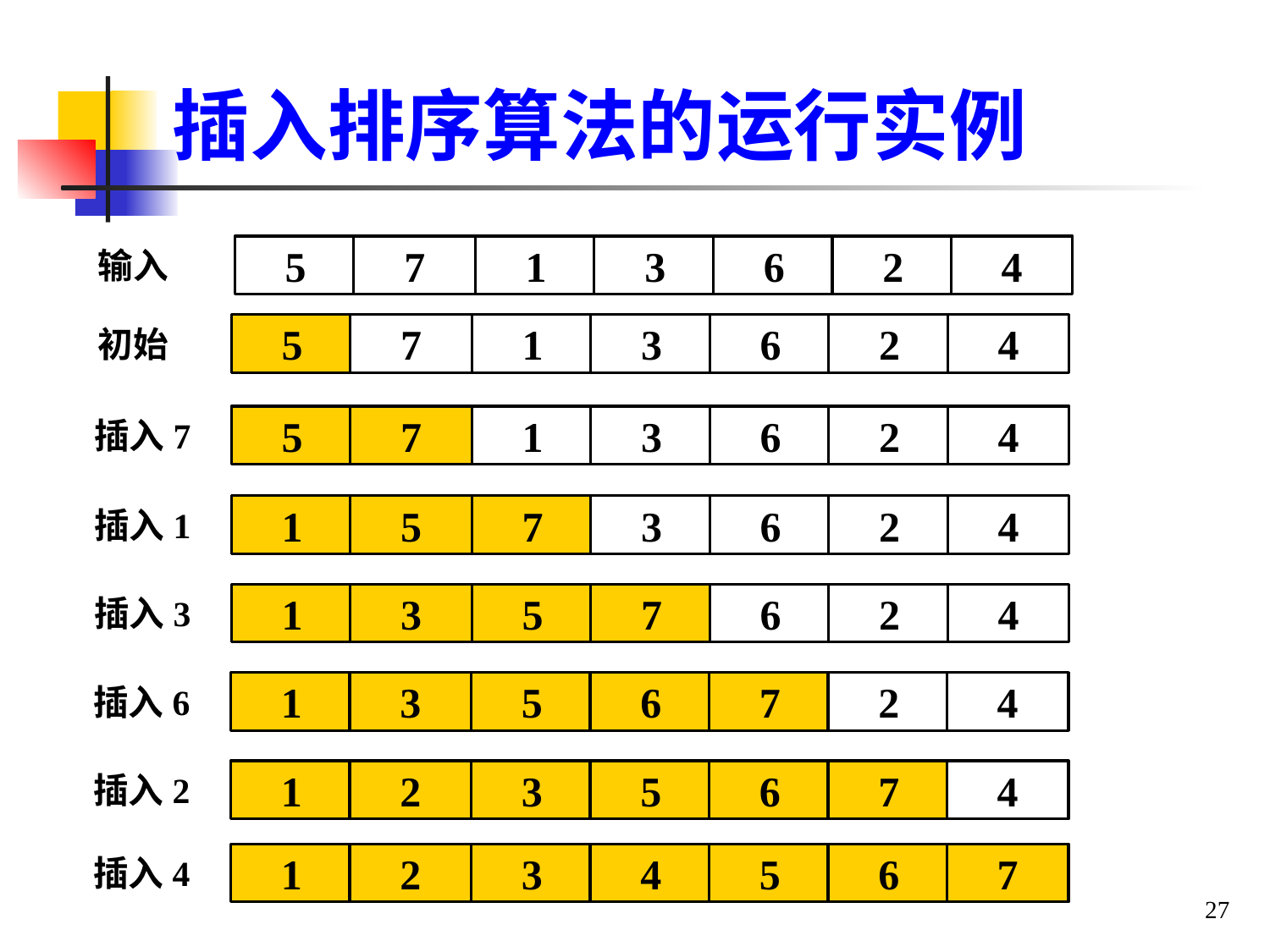

# 插入排序算法的运行实例
5
7
1
3
6
2
4
输入
5
7
1
3
6
2
4
初始
5
7
1
3
6
2
4
插入7
1
5
7
3
6
2
4
插入1
1
3
5
7
6
2
4
插入3
1
3
5
6
7
2
4
插入6
1
2
3
5
6
7
4
插入2
1
2
3
4
5
6
7
插入4
27